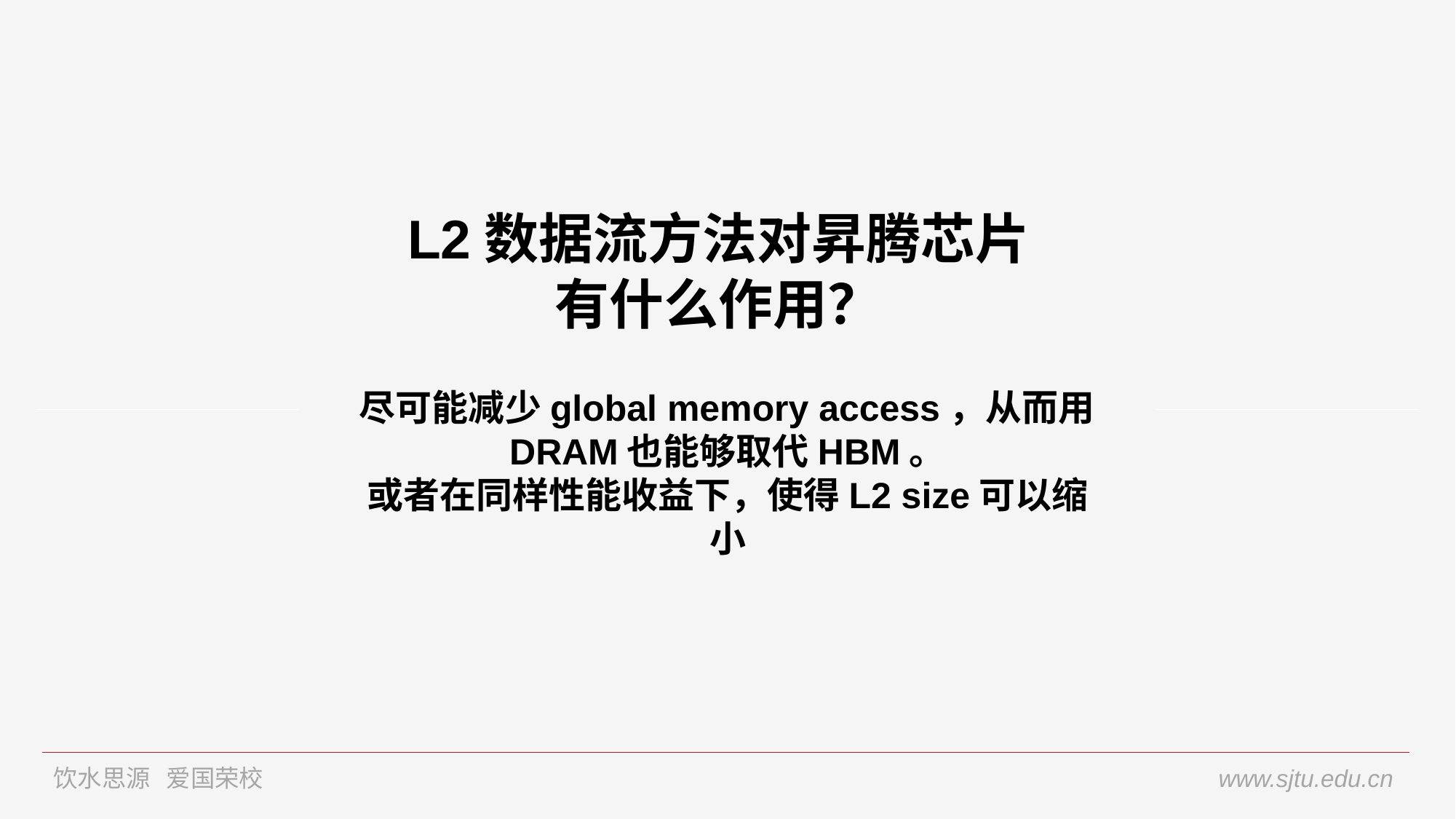

L2数据流方法对昇腾芯片有什么作用？
# 尽可能减少global memory access，从而用DRAM也能够取代HBM。 或者在同样性能收益下，使得L2 size可以缩小